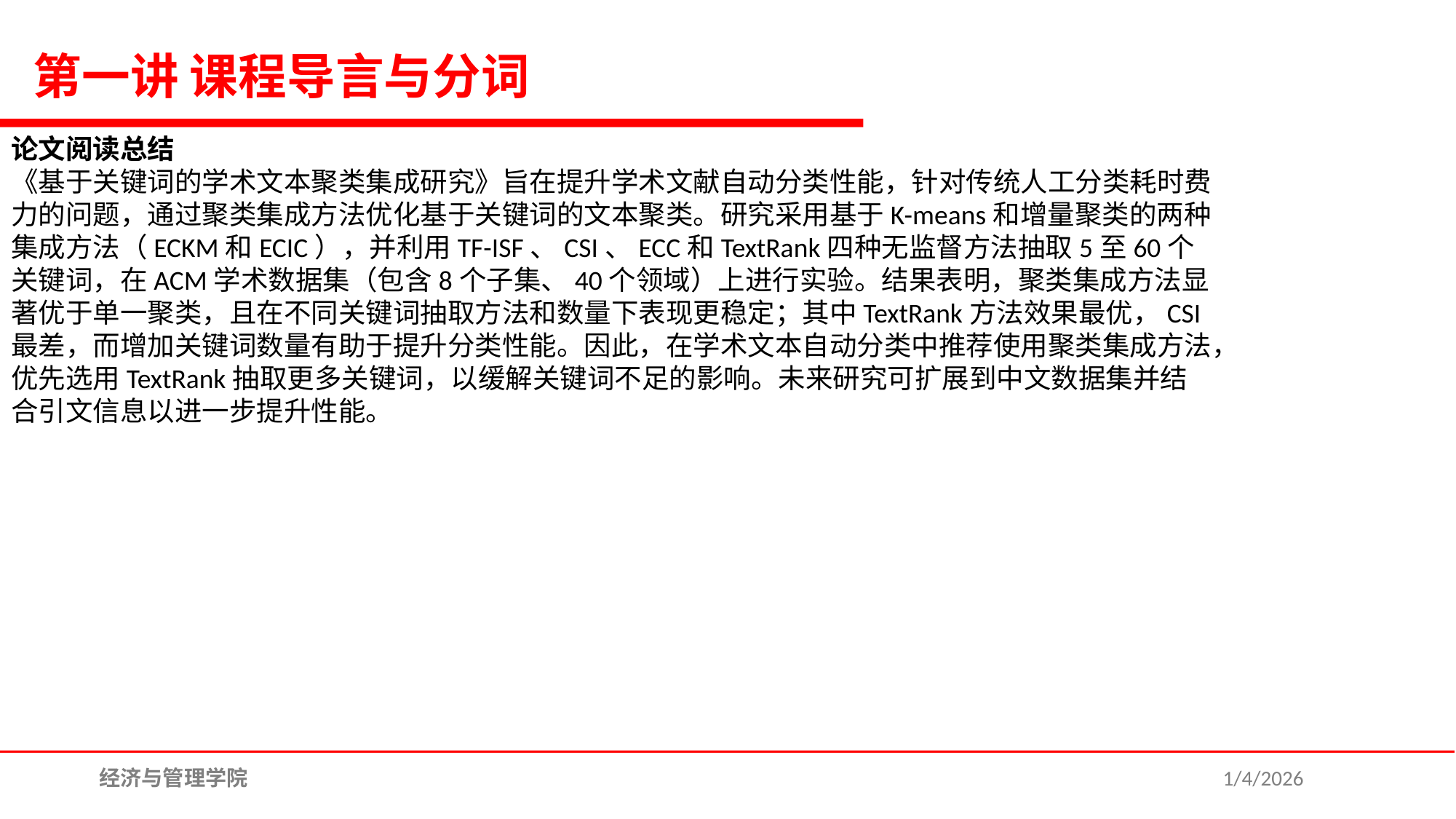

第一讲 课程导言与分词
论文阅读总结
《基于关键词的学术文本聚类集成研究》旨在提升学术文献自动分类性能，针对传统人工分类耗时费力的问题，通过聚类集成方法优化基于关键词的文本聚类。研究采用基于K-means和增量聚类的两种集成方法（ECKM和ECIC），并利用TF-ISF、CSI、ECC和TextRank四种无监督方法抽取5至60个关键词，在ACM学术数据集（包含8个子集、40个领域）上进行实验。结果表明，聚类集成方法显著优于单一聚类，且在不同关键词抽取方法和数量下表现更稳定；其中TextRank方法效果最优，CSI最差，而增加关键词数量有助于提升分类性能。因此，在学术文本自动分类中推荐使用聚类集成方法，优先选用TextRank抽取更多关键词，以缓解关键词不足的影响。未来研究可扩展到中文数据集并结合引文信息以进一步提升性能。